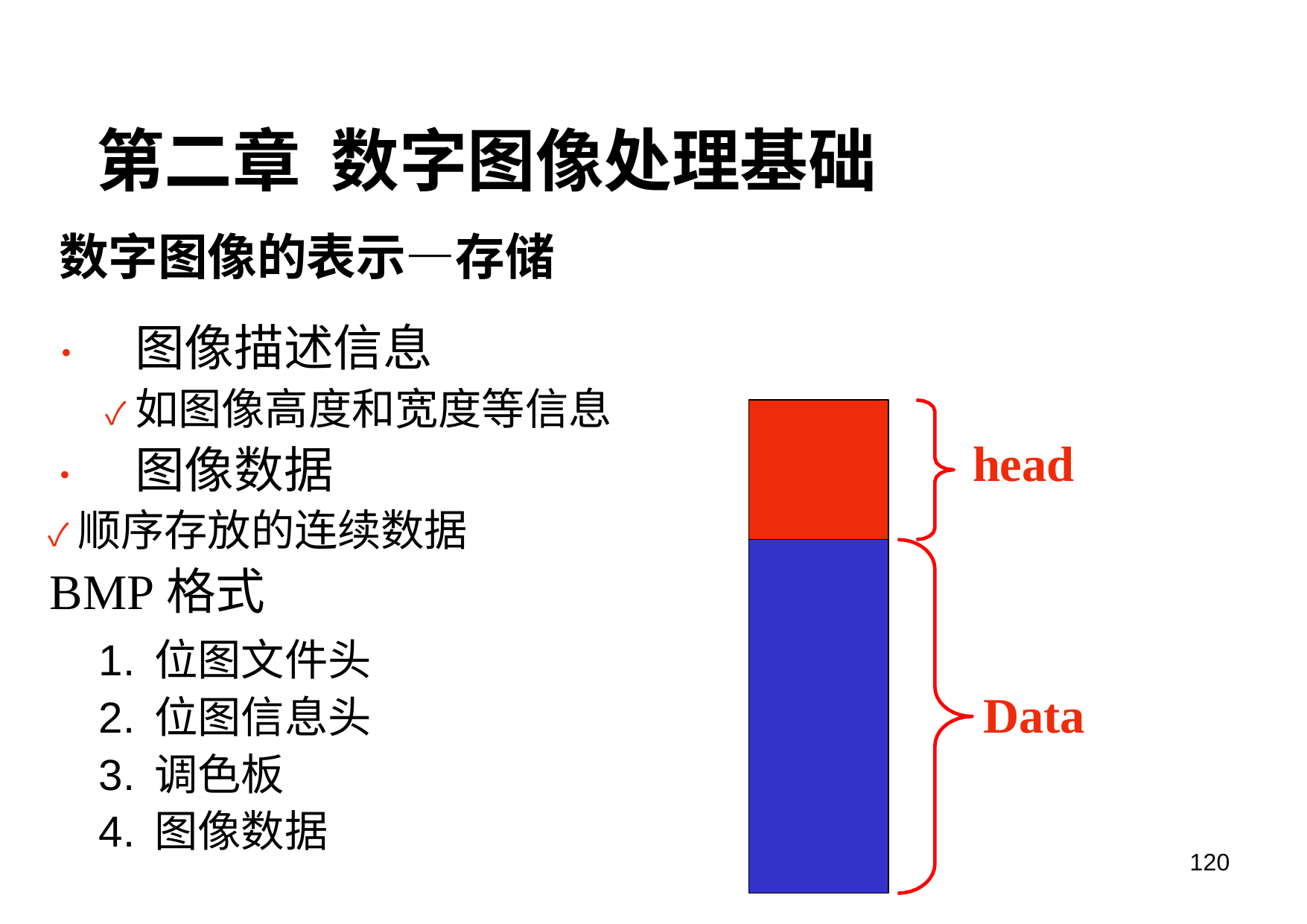

第二章  数字图像处理基础
数字图像的表示—存储
•	图像描述信息
✓如图像高度和宽度等信息
•	图像数据
✓顺序存放的连续数据
BMP格式

head

位图文件头
位图信息头
调色板
图像数据
Data
120